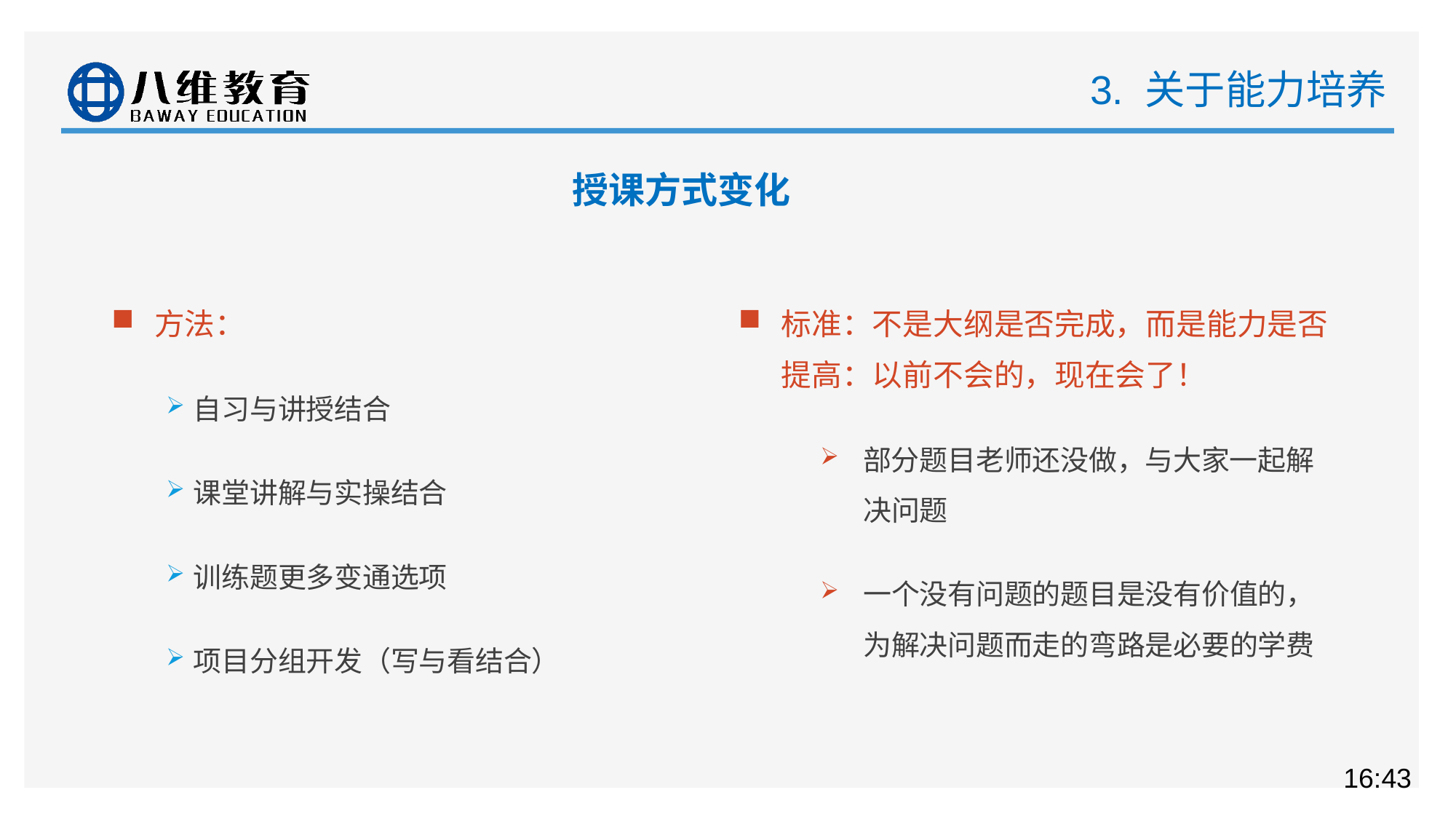

# 3. 关于能力培养
授课方式变化
方法：
自习与讲授结合
课堂讲解与实操结合
训练题更多变通选项
项目分组开发（写与看结合）

标准：不是大纲是否完成，而是能力是否提高：以前不会的，现在会了！
部分题目老师还没做，与大家一起解决问题
一个没有问题的题目是没有价值的，为解决问题而走的弯路是必要的学费